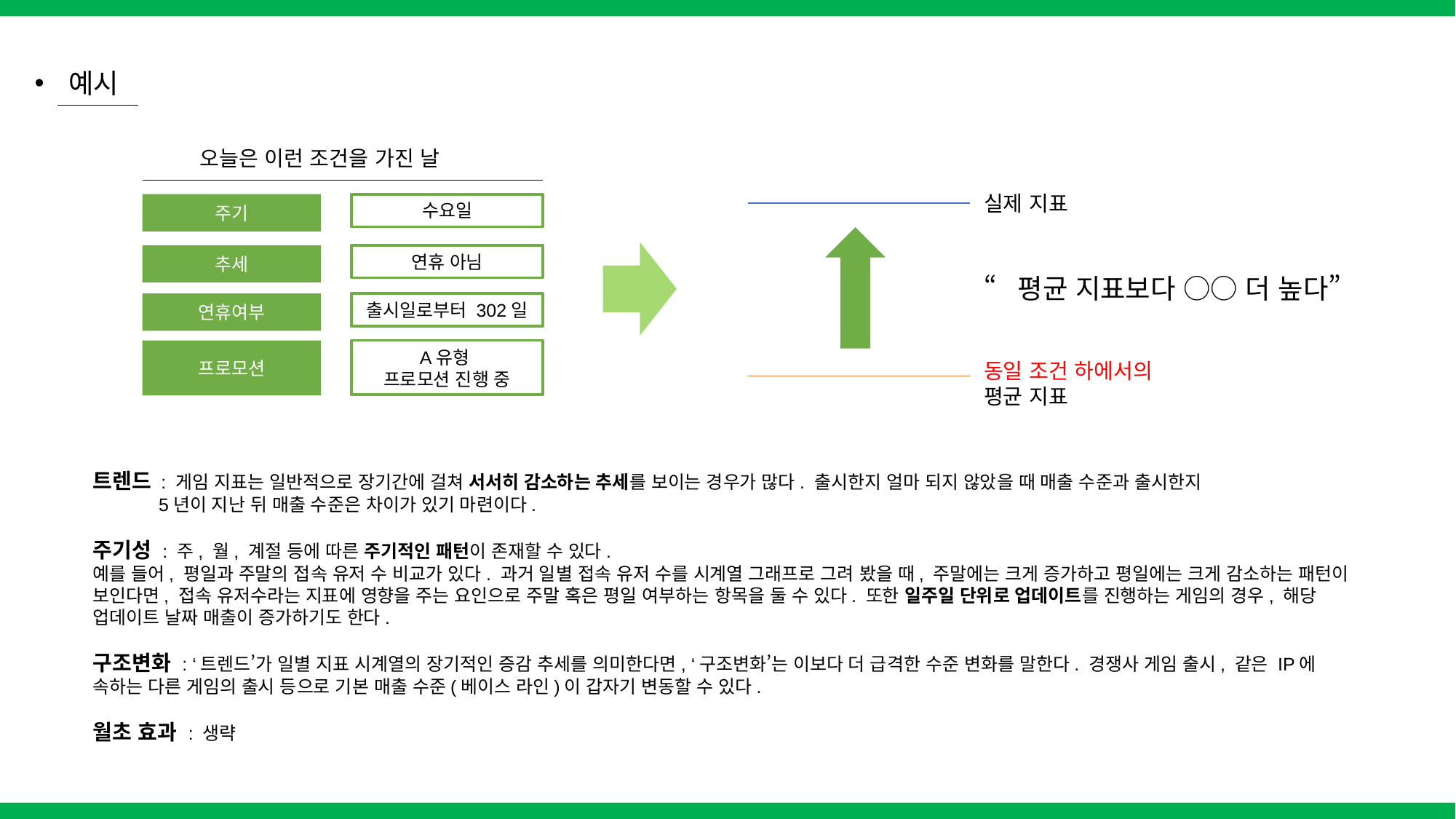

예시
오늘은 이런 조건을 가진 날
실제 지표
주기
수요일

추세
연휴 아님
“평균 지표보다 ○○ 더 높다”
연휴여부
출시일로부터 302일
프로모션
A유형
프로모션 진행 중
동일 조건 하에서의
평균 지표
트렌드 : 게임 지표는 일반적으로 장기간에 걸쳐 서서히 감소하는 추세를 보이는 경우가 많다. 출시한지 얼마 되지 않았을 때 매출 수준과 출시한지
             5년이 지난 뒤 매출 수준은 차이가 있기 마련이다.

주기성 : 주, 월, 계절 등에 따른 주기적인 패턴이 존재할 수 있다.
예를 들어, 평일과 주말의 접속 유저 수 비교가 있다. 과거 일별 접속 유저 수를 시계열 그래프로 그려 봤을 때, 주말에는 크게 증가하고 평일에는 크게 감소하는 패턴이 보인다면, 접속 유저수라는 지표에 영향을 주는 요인으로 주말 혹은 평일 여부하는 항목을 둘 수 있다. 또한 일주일 단위로 업데이트를 진행하는 게임의 경우, 해당 업데이트 날짜 매출이 증가하기도 한다.

구조변화 : ‘트렌드’가 일별 지표 시계열의 장기적인 증감 추세를 의미한다면, ‘구조변화’는 이보다 더 급격한 수준 변화를 말한다. 경쟁사 게임 출시, 같은 IP에 속하는 다른 게임의 출시 등으로 기본 매출 수준(베이스 라인)이 갑자기 변동할 수 있다.

월초 효과 : 생략